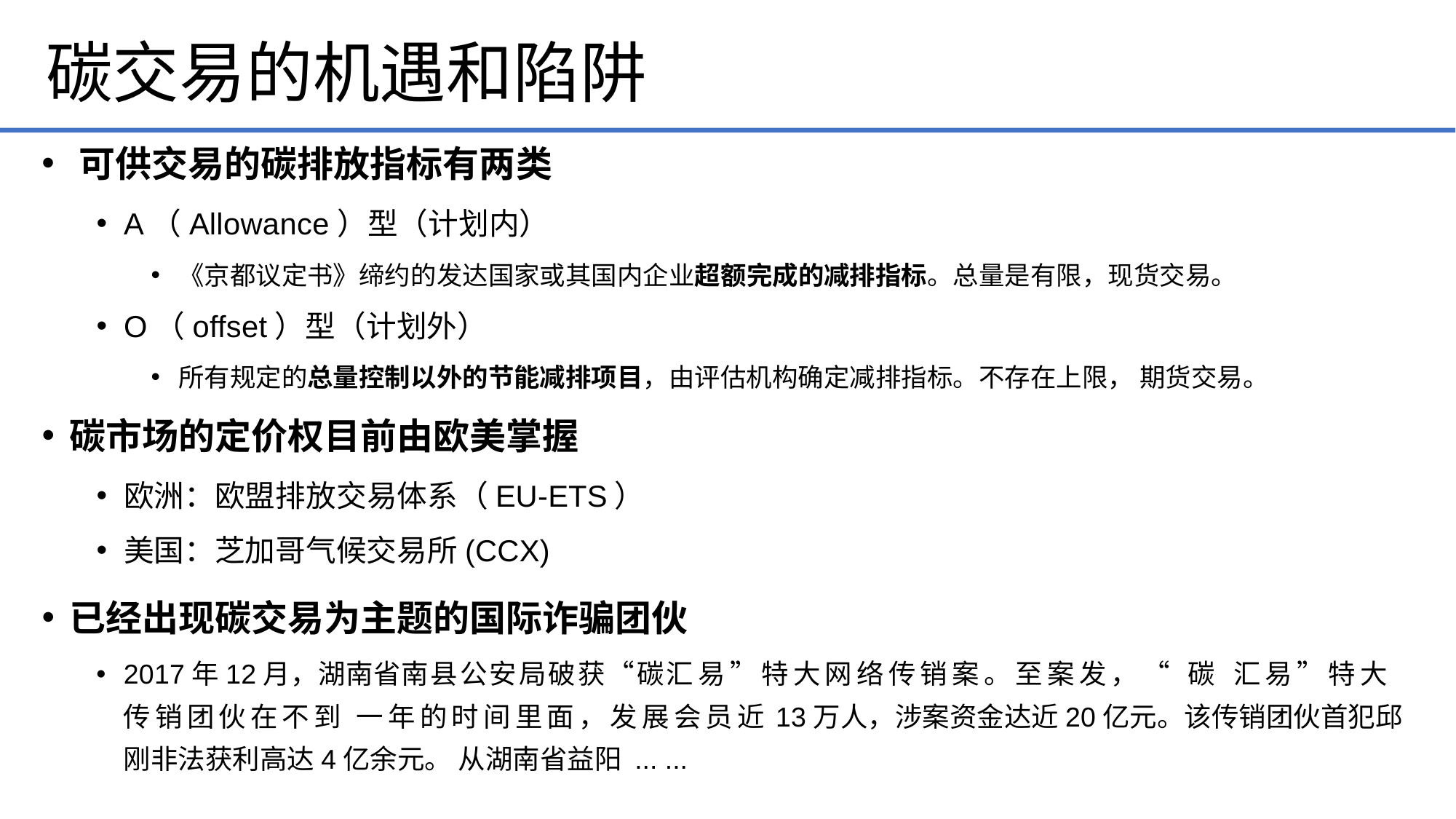

# 碳交易的机遇和陷阱
可供交易的碳排放指标有两类
A（Allowance）型（计划内）
《京都议定书》缔约的发达国家或其国内企业超额完成的减排指标。总量是有限，现货交易。
O（offset）型（计划外）
所有规定的总量控制以外的节能减排项目，由评估机构确定减排指标。不存在上限， 期货交易。

碳市场的定价权目前由欧美掌握
欧洲：欧盟排放交易体系（EU-ETS）
美国：芝加哥气候交易所(CCX)
已经出现碳交易为主题的国际诈骗团伙
2017年12月，湖南省南县公安局破获“碳汇易”特大网络传销案。至案发，“碳汇易”特大传销团伙在不到 一年的时间里面，发展会员近13万人，涉案资金达近20亿元。该传销团伙首犯邱刚非法获利高达4亿余元。 从湖南省益阳 ... ...